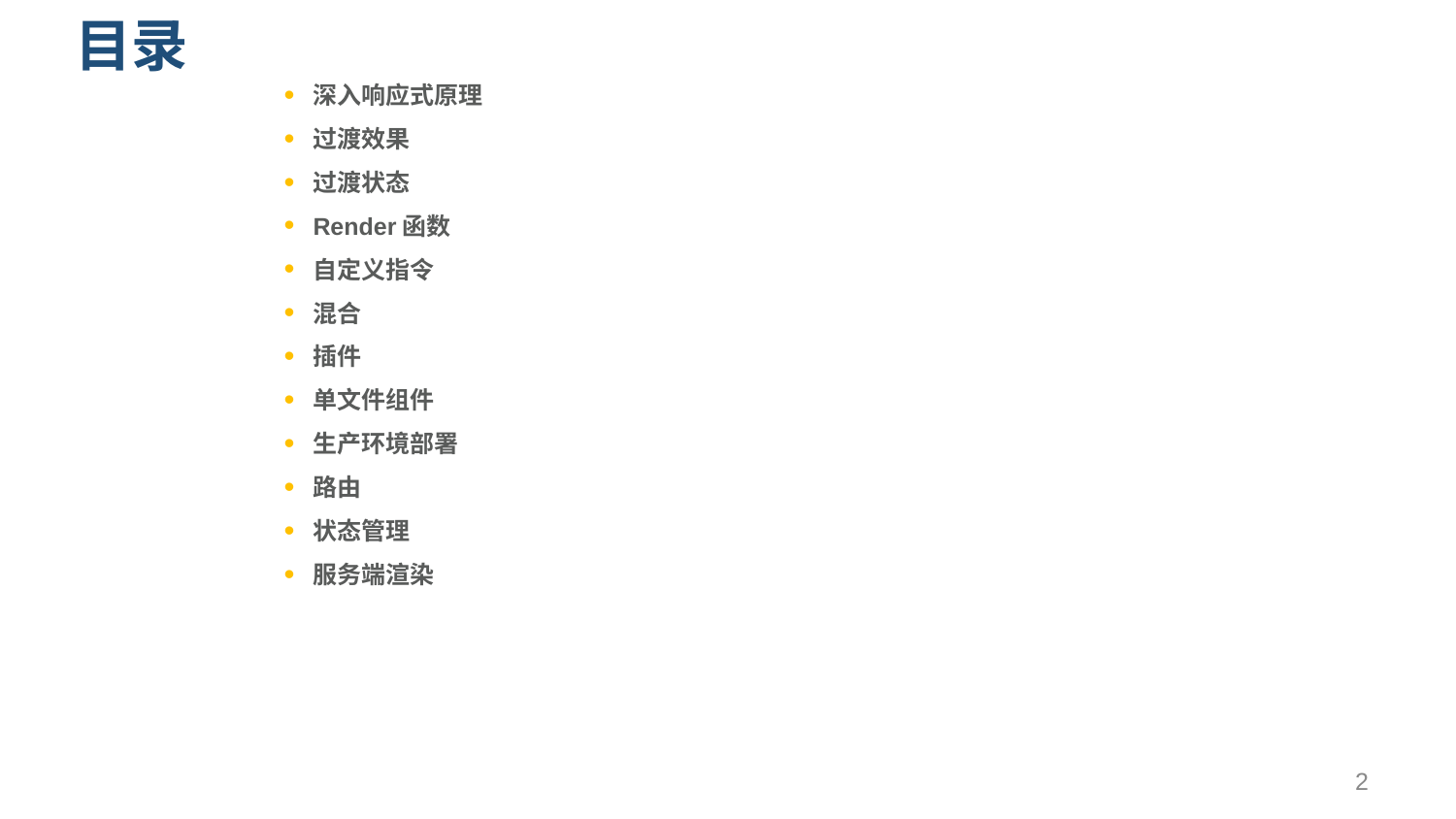

# 目录
深入响应式原理
过渡效果
过渡状态
Render函数
自定义指令
混合
插件
单文件组件
生产环境部署
路由
状态管理
服务端渲染
2